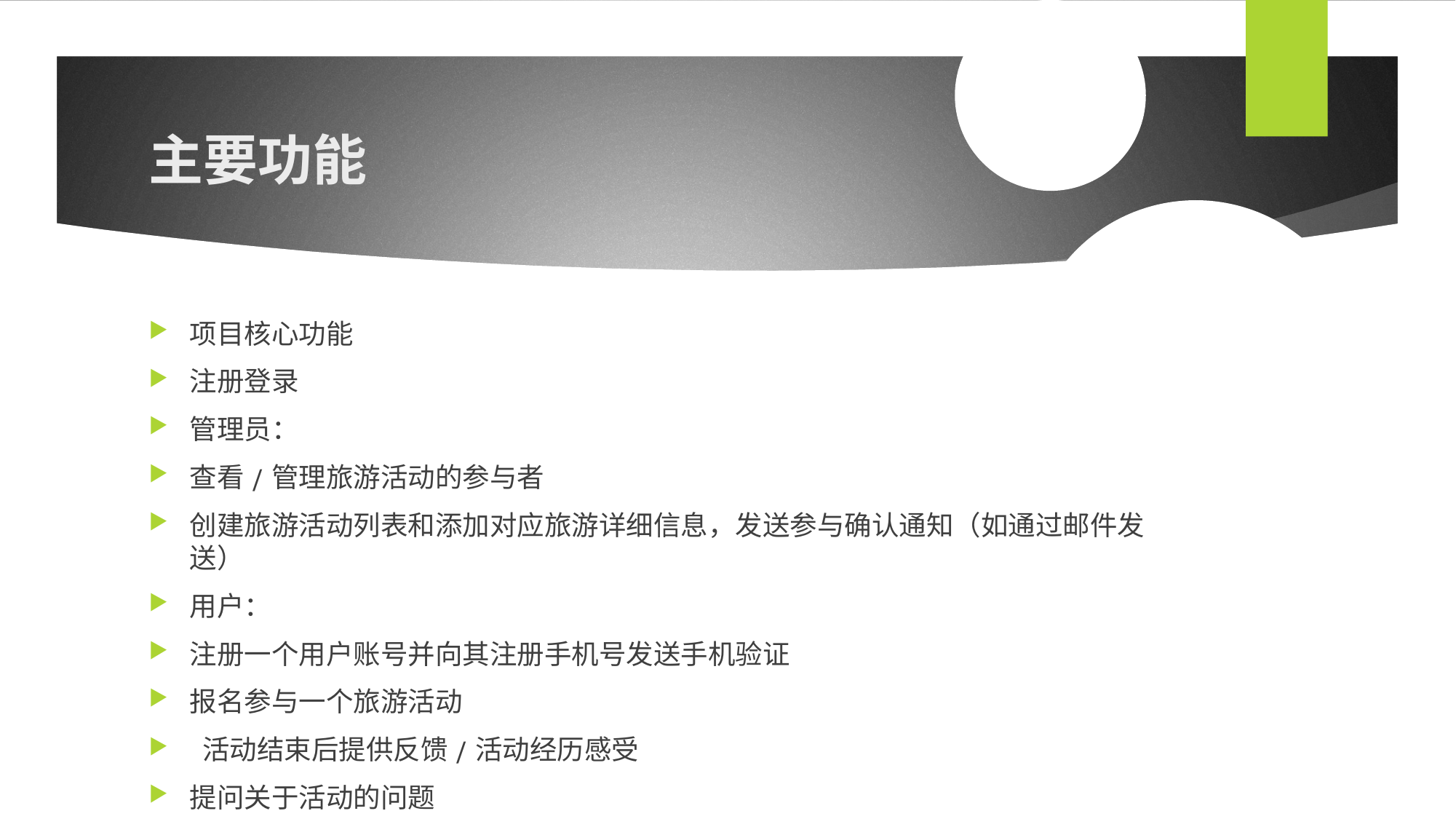

# 主要功能
项目核心功能
注册登录
管理员：
查看/管理旅游活动的参与者
创建旅游活动列表和添加对应旅游详细信息，发送参与确认通知（如通过邮件发送）
用户：
注册一个用户账号并向其注册手机号发送手机验证
报名参与一个旅游活动
 活动结束后提供反馈/活动经历感受
提问关于活动的问题